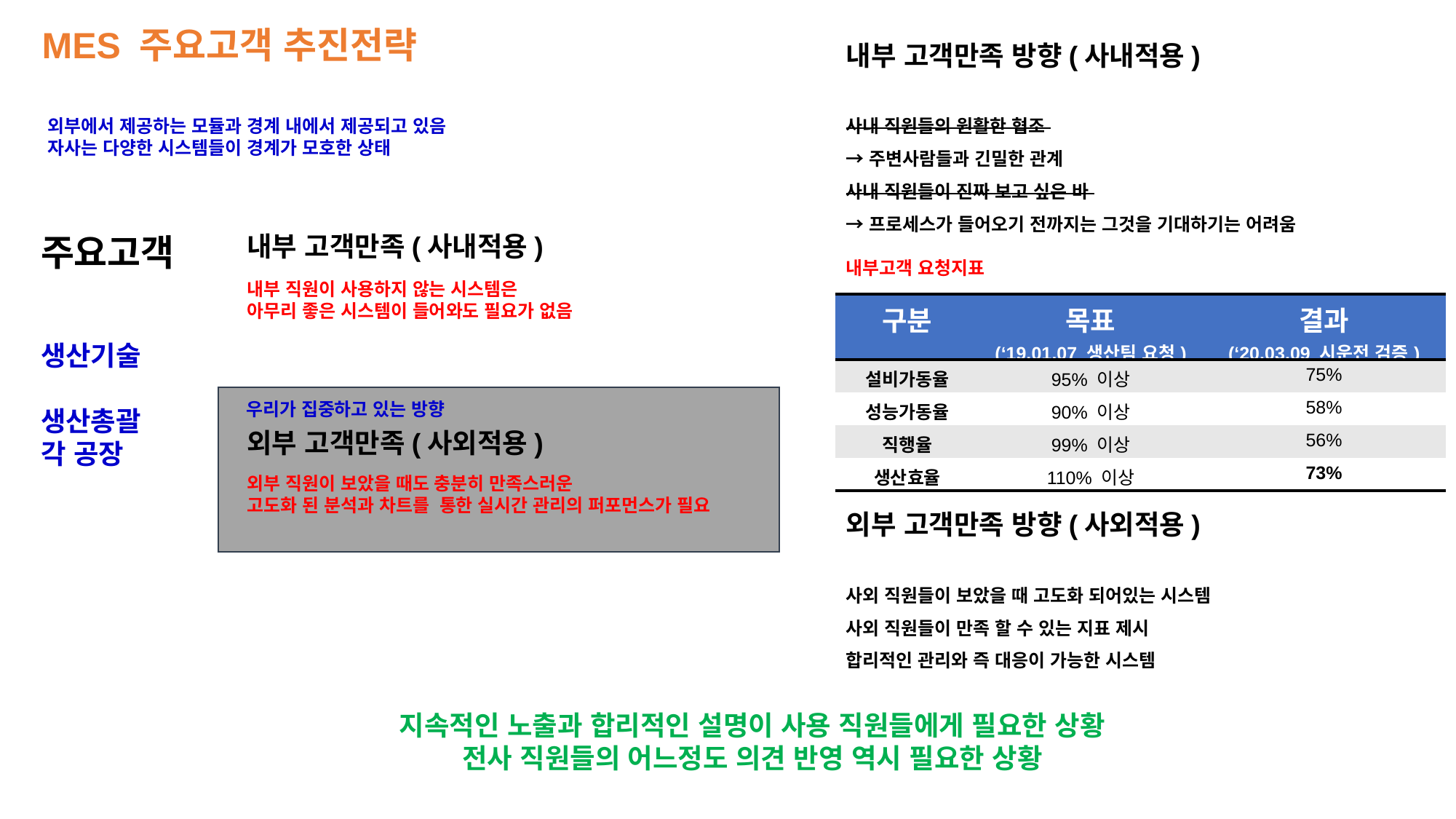

MES 주요고객 추진전략
내부 고객만족 방향(사내적용)

사내 직원들의 원활한 협조
→ 주변사람들과 긴밀한 관계
사내 직원들이 진짜 보고 싶은 바
→ 프로세스가 들어오기 전까지는 그것을 기대하기는 어려움

내부고객 요청지표

외부 고객만족 방향(사외적용)

사외 직원들이 보았을 때 고도화 되어있는 시스템
사외 직원들이 만족 할 수 있는 지표 제시
합리적인 관리와 즉 대응이 가능한 시스템

외부에서 제공하는 모듈과 경계 내에서 제공되고 있음
자사는 다양한 시스템들이 경계가 모호한 상태
주요고객

생산기술

생산총괄
각 공장
우리가 집중하고 있는 방향

내부 고객만족(사내적용)

외부 고객만족(사외적용)
내부 직원이 사용하지 않는 시스템은
아무리 좋은 시스템이 들어와도 필요가 없음
외부 직원이 보았을 때도 충분히 만족스러운
고도화 된 분석과 차트를  통한 실시간 관리의 퍼포먼스가 필요
| 구분 | 목표 (‘19.01.07 생산팀 요청) | 결과 (‘20.03.09 시운전 검증) |
| --- | --- | --- |
| 설비가동율 | 95% 이상 | 75% |
| 성능가동율 | 90% 이상 | 58% |
| 직행율 | 99% 이상 | 56% |
| 생산효율 | 110% 이상 | 73% |
지속적인 노출과 합리적인 설명이 사용 직원들에게 필요한 상황
전사 직원들의 어느정도 의견 반영 역시 필요한 상황